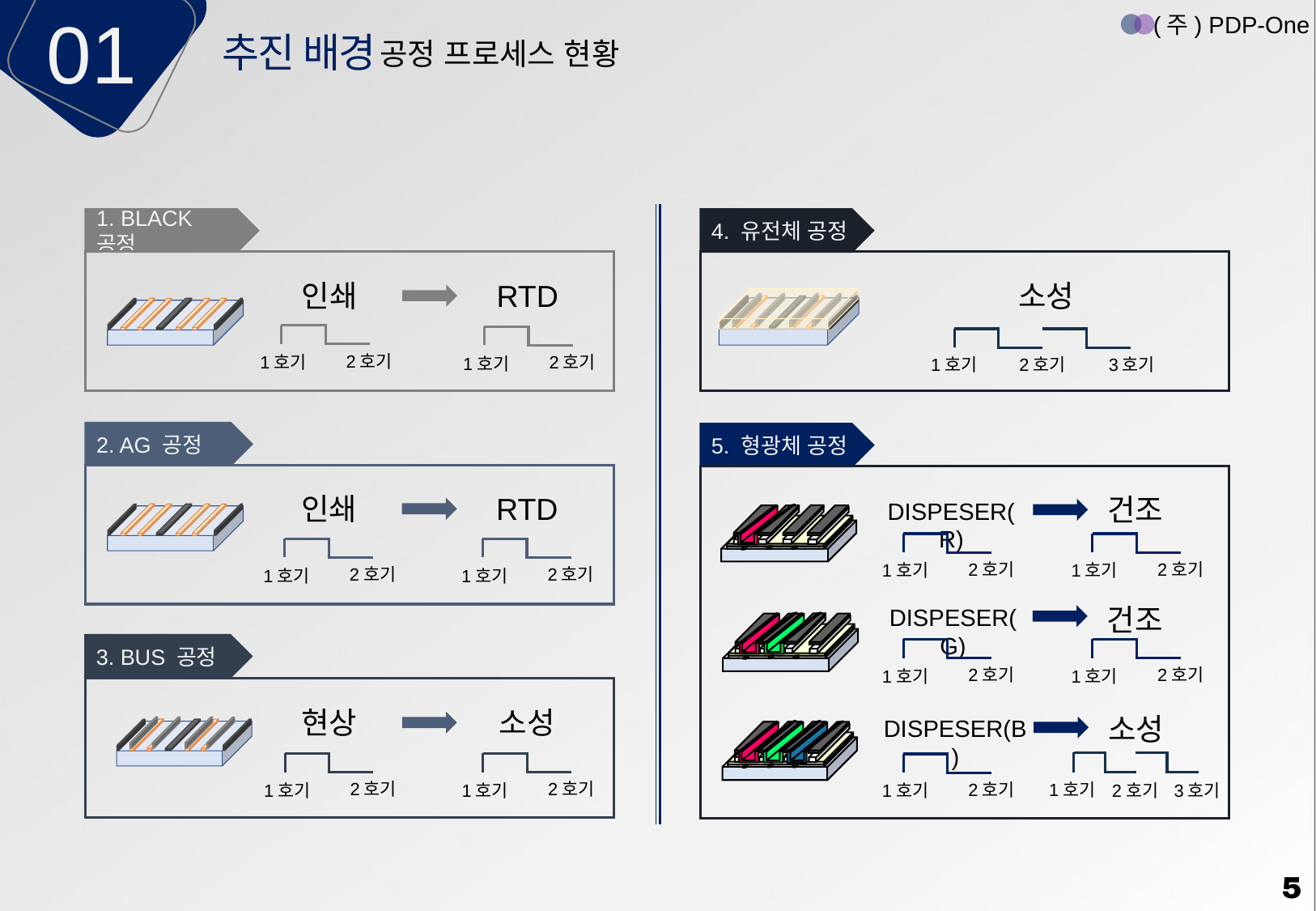

01
(주) PDP-One

추진 배경
공정 프로세스 현황
1. BLACK 공정
4. 유전체 공정

인쇄
RTD
소성

2호기
1호기
2호기
1호기
1호기
2호기
3호기
2. AG 공정
5. 형광체 공정

인쇄
RTD
건조
DISPESER(R)

2호기
1호기
2호기
1호기
2호기
1호기
2호기
1호기
건조
DISPESER(G)

3. BUS 공정
2호기
1호기
2호기
1호기

현상
소성
소성
DISPESER(B)

2호기
1호기
2호기
1호기
2호기
1호기
1호기
2호기
3호기
5